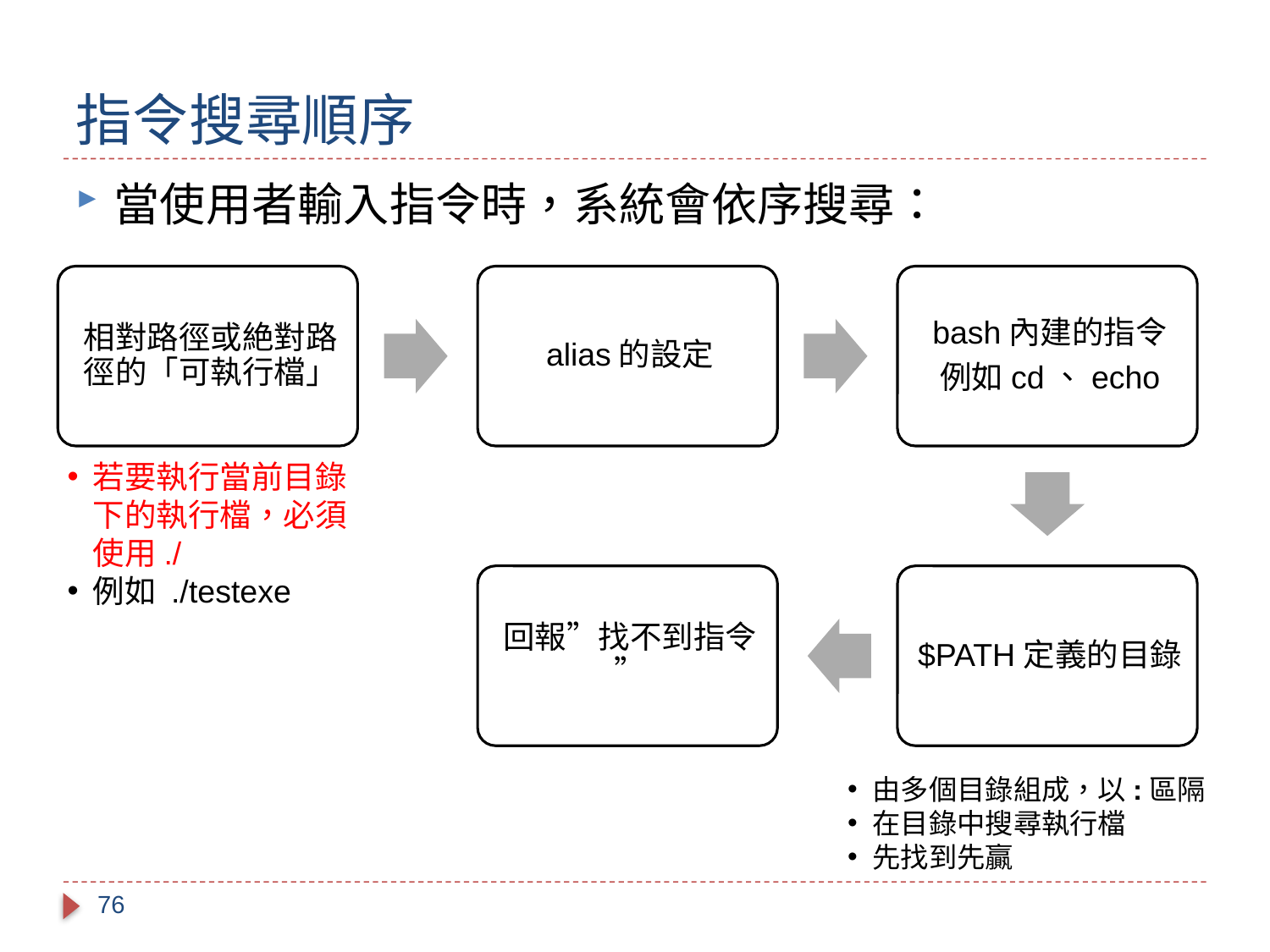

# 指令搜尋順序
當使用者輸入指令時，系統會依序搜尋：
相對路徑或絶對路徑的「可執行檔」

alias的設定

bash內建的指令
例如cd、echo

$PATH定義的目錄

回報”找不到指令”
若要執行當前目錄下的執行檔，必須使用./
例如 ./testexe
由多個目錄組成，以:區隔
在目錄中搜尋執行檔
先找到先贏
76